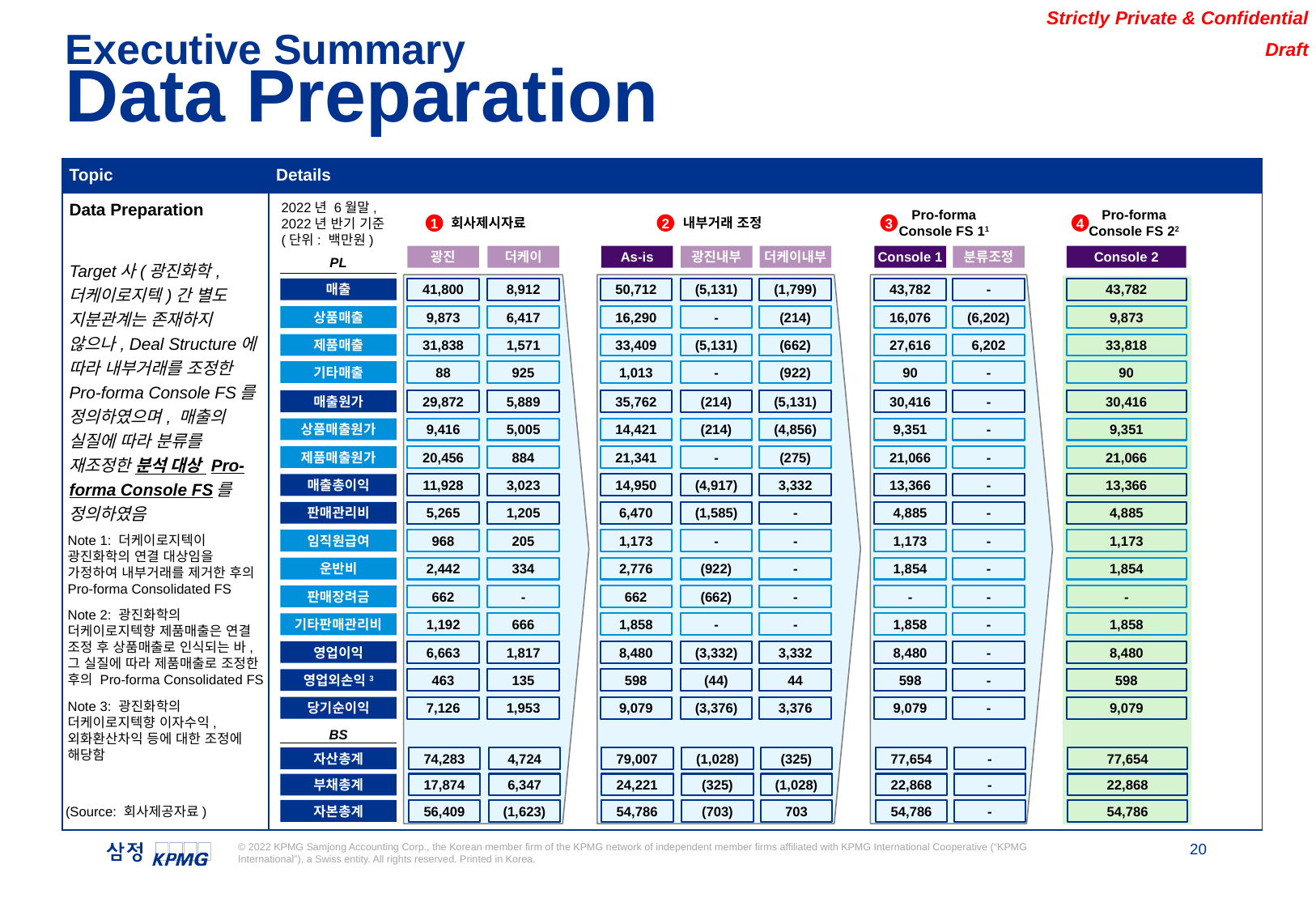

Executive Summary
Data Preparation
| Topic | Details |
| --- | --- |
| Data Preparation Target사(광진화학, 더케이로지텍)간 별도 지분관계는 존재하지 않으나, Deal Structure에 따라 내부거래를 조정한 Pro-forma Console FS를 정의하였으며, 매출의 실질에 따라 분류를 재조정한 분석 대상 Pro-forma Console FS를 정의하였음 |  |
2022년 6월말,
2022년 반기 기준
(단위: 백만원)
Pro-forma
Console FS 11
내부거래 조정
Pro-forma
Console FS 22
회사제시자료
2
3
4
1
광진
더케이
As-is
광진내부
더케이내부
Console 1
분류조정
Console 2
PL

매출
41,800
8,912
50,712
(5,131)
(1,799)
43,782
-
43,782
상품매출
9,873
6,417
16,290
-
(214)
16,076
(6,202)
9,873
제품매출
31,838
1,571
33,409
(5,131)
(662)
27,616
6,202
33,818
기타매출
88
925
1,013
-
(922)
90
-
90
매출원가
29,872
5,889
35,762
(214)
(5,131)
30,416
-
30,416
상품매출원가
9,416
5,005
14,421
(214)
(4,856)
9,351
-
9,351
제품매출원가
20,456
884
21,341
-
(275)
21,066
-
21,066
매출총이익
11,928
3,023
14,950
(4,917)
3,332
13,366
-
13,366
판매관리비
5,265
1,205
6,470
(1,585)
-
4,885
-
4,885
임직원급여
968
205
1,173
-
-
1,173
-
1,173
Note 1: 더케이로지텍이 광진화학의 연결 대상임을 가정하여 내부거래를 제거한 후의 Pro-forma Consolidated FS
Note 2: 광진화학의 더케이로지텍향 제품매출은 연결 조정 후 상품매출로 인식되는 바, 그 실질에 따라 제품매출로 조정한 후의 Pro-forma Consolidated FS
Note 3: 광진화학의 더케이로지텍향 이자수익, 외화환산차익 등에 대한 조정에 해당함
운반비
2,442
334
2,776
(922)
-
1,854
-
1,854
판매장려금
662
-
662
(662)
-
-
-
-
기타판매관리비
1,192
666
1,858
-
-
1,858
-
1,858
영업이익
6,663
1,817
8,480
(3,332)
3,332
8,480
-
8,480
영업외손익3
463
135
598
(44)
44
598
-
598
당기순이익
7,126
1,953
9,079
(3,376)
3,376
9,079
-
9,079
BS
자산총계
74,283
4,724
79,007
(1,028)
(325)
77,654
-
77,654
부채총계
17,874
6,347
24,221
(325)
(1,028)
22,868
-
22,868
(Source: 회사제공자료)
자본총계
56,409
(1,623)
54,786
(703)
703
54,786
-
54,786